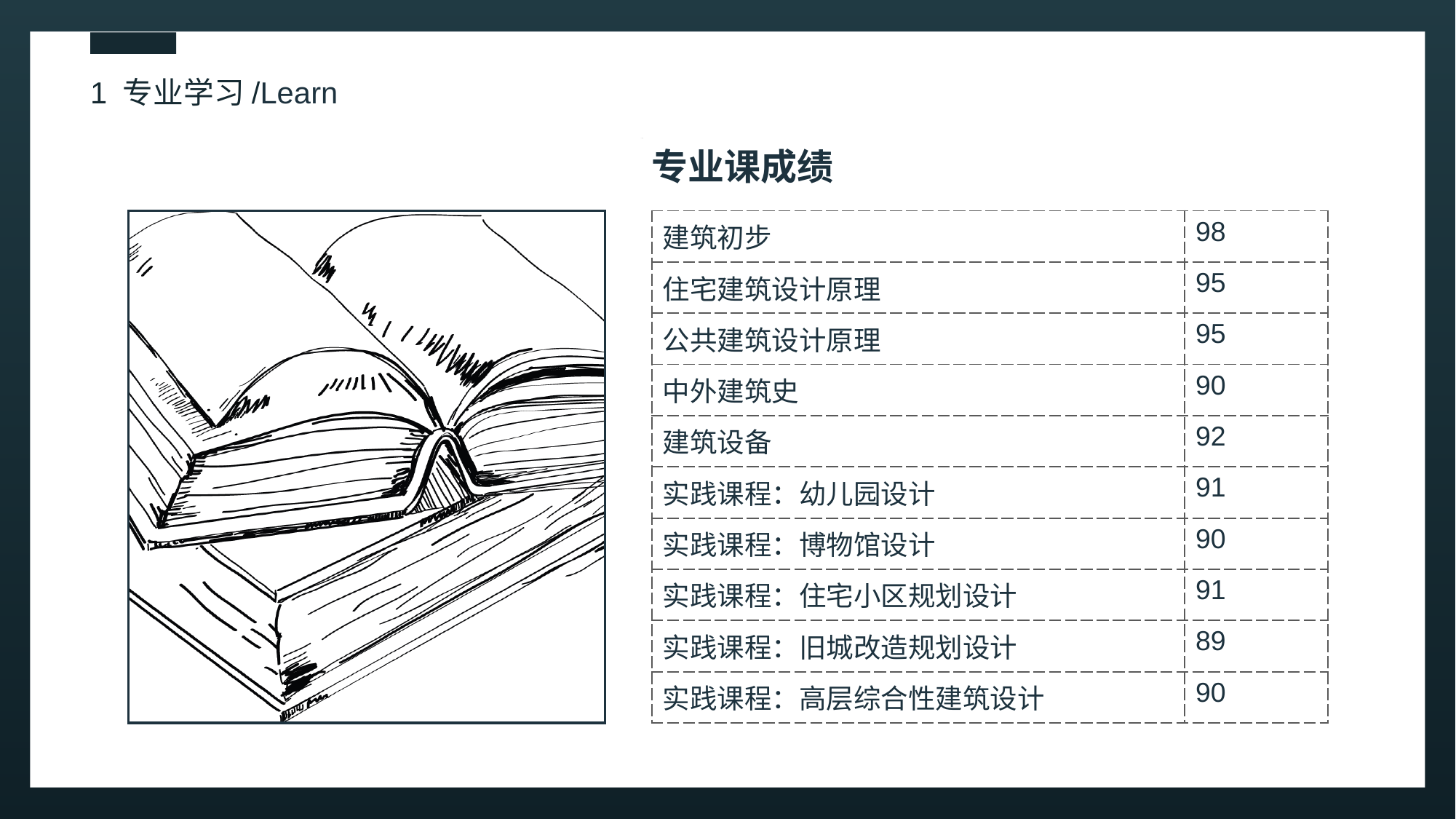

1 专业学习/Learn
专业课成绩
| 建筑初步 | 98 |
| --- | --- |
| 住宅建筑设计原理 | 95 |
| 公共建筑设计原理 | 95 |
| 中外建筑史 | 90 |
| 建筑设备 | 92 |
| 实践课程：幼儿园设计 | 91 |
| 实践课程：博物馆设计 | 90 |
| 实践课程：住宅小区规划设计 | 91 |
| 实践课程：旧城改造规划设计 | 89 |
| 实践课程：高层综合性建筑设计 | 90 |